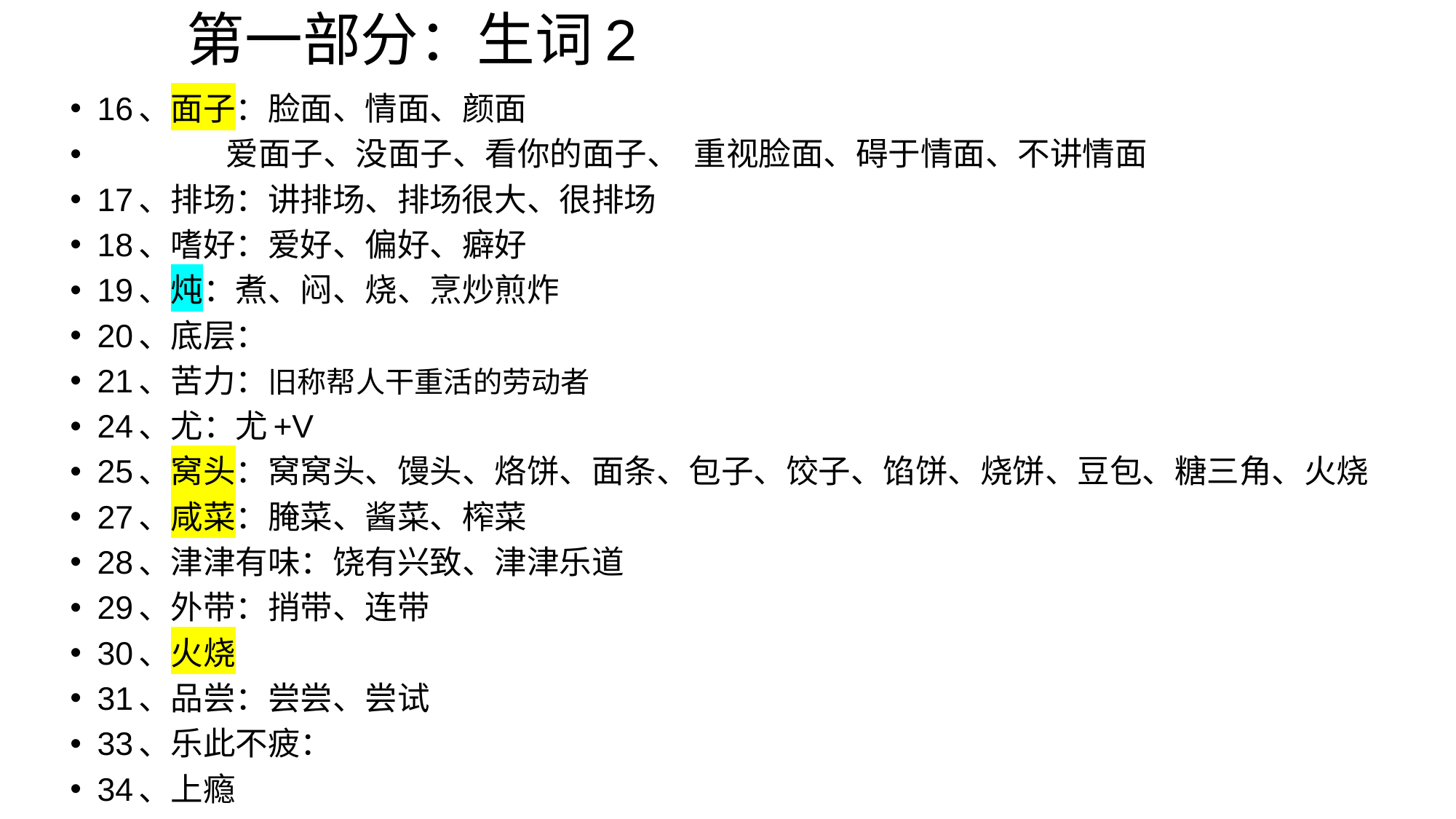

# 第一部分：生词2
16、面子：脸面、情面、颜面
                 爱面子、没面子、看你的面子、  重视脸面、碍于情面、不讲情面
17、排场：讲排场、排场很大、很排场
18、嗜好：爱好、偏好、癖好
19、炖：煮、闷、烧、烹炒煎炸
20、底层：
21、苦力：旧称帮人干重活的劳动者
24、尤：尤+V
25、窝头：窝窝头、馒头、烙饼、面条、包子、饺子、馅饼、烧饼、豆包、糖三角、火烧
27、咸菜：腌菜、酱菜、榨菜
28、津津有味：饶有兴致、津津乐道
29、外带：捎带、连带
30、火烧
31、品尝：尝尝、尝试
33、乐此不疲：
34、上瘾